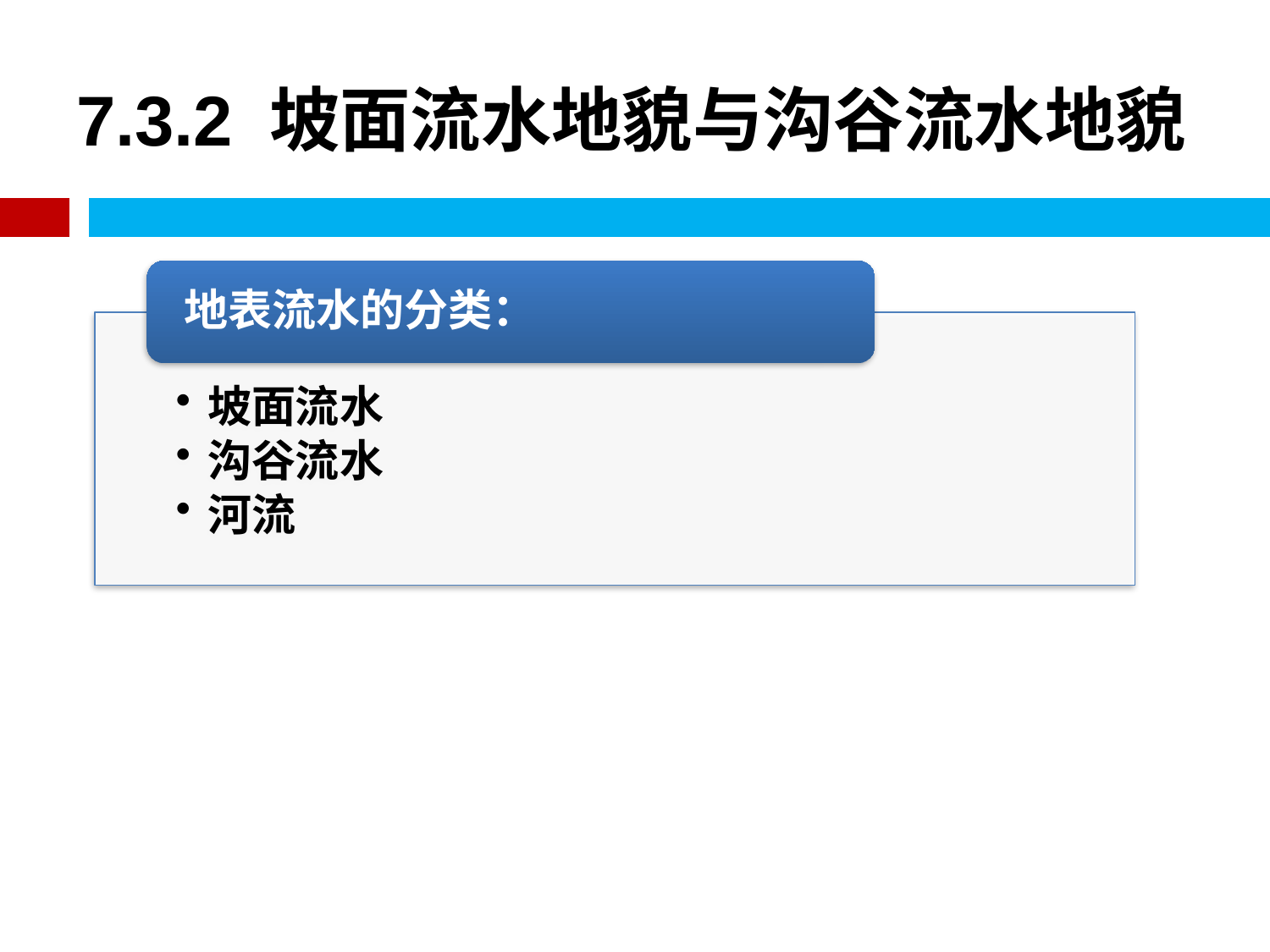

# 7.3.2 坡面流水地貌与沟谷流水地貌
坡面流水
沟谷流水
河流
地表流水的分类：